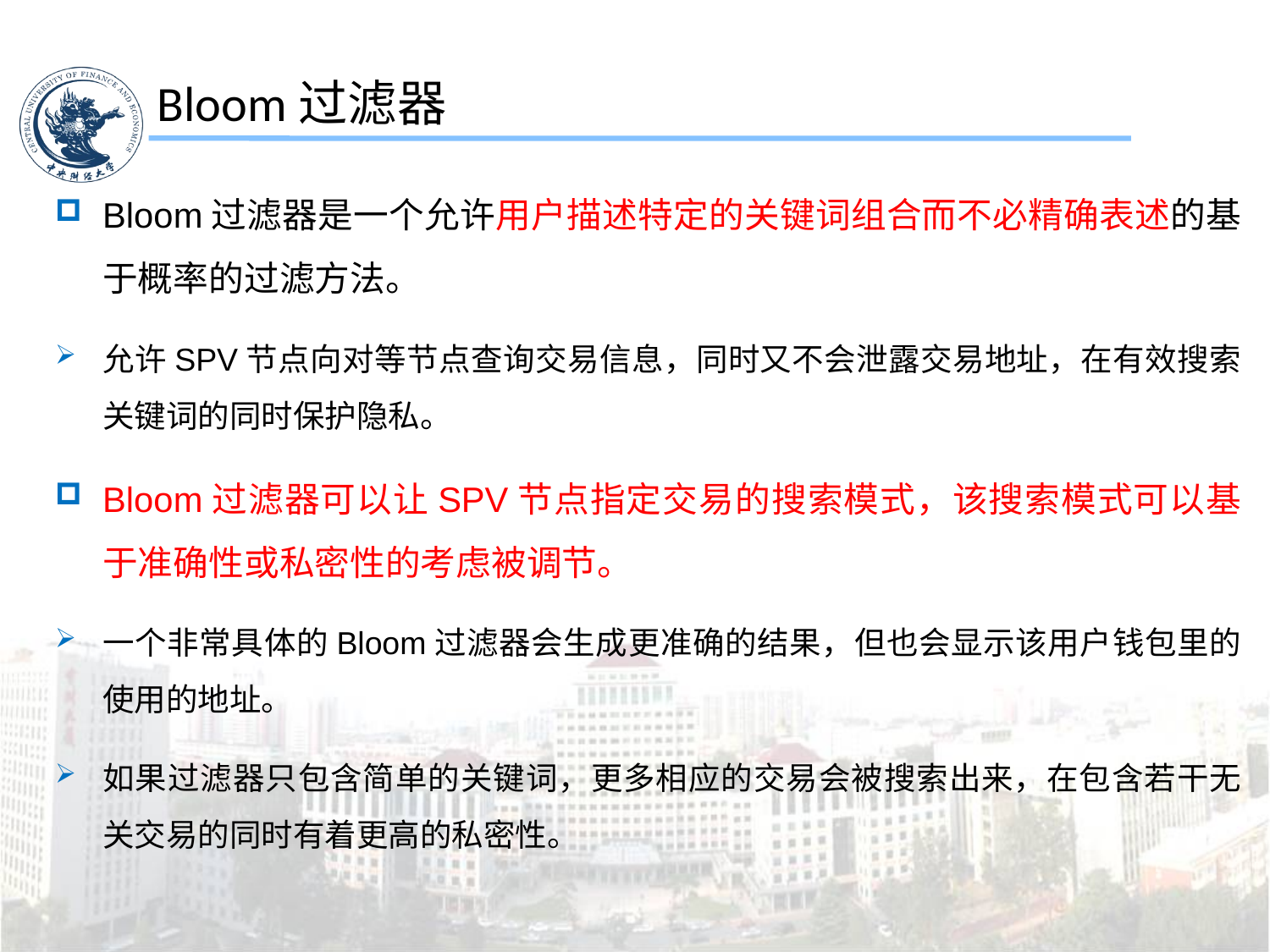

Bloom过滤器
Bloom过滤器是一个允许用户描述特定的关键词组合而不必精确表述的基于概率的过滤方法。
允许SPV节点向对等节点查询交易信息，同时又不会泄露交易地址，在有效搜索关键词的同时保护隐私。
Bloom过滤器可以让SPV节点指定交易的搜索模式，该搜索模式可以基于准确性或私密性的考虑被调节。
一个非常具体的Bloom过滤器会生成更准确的结果，但也会显示该用户钱包里的使用的地址。
如果过滤器只包含简单的关键词，更多相应的交易会被搜索出来，在包含若干无关交易的同时有着更高的私密性。